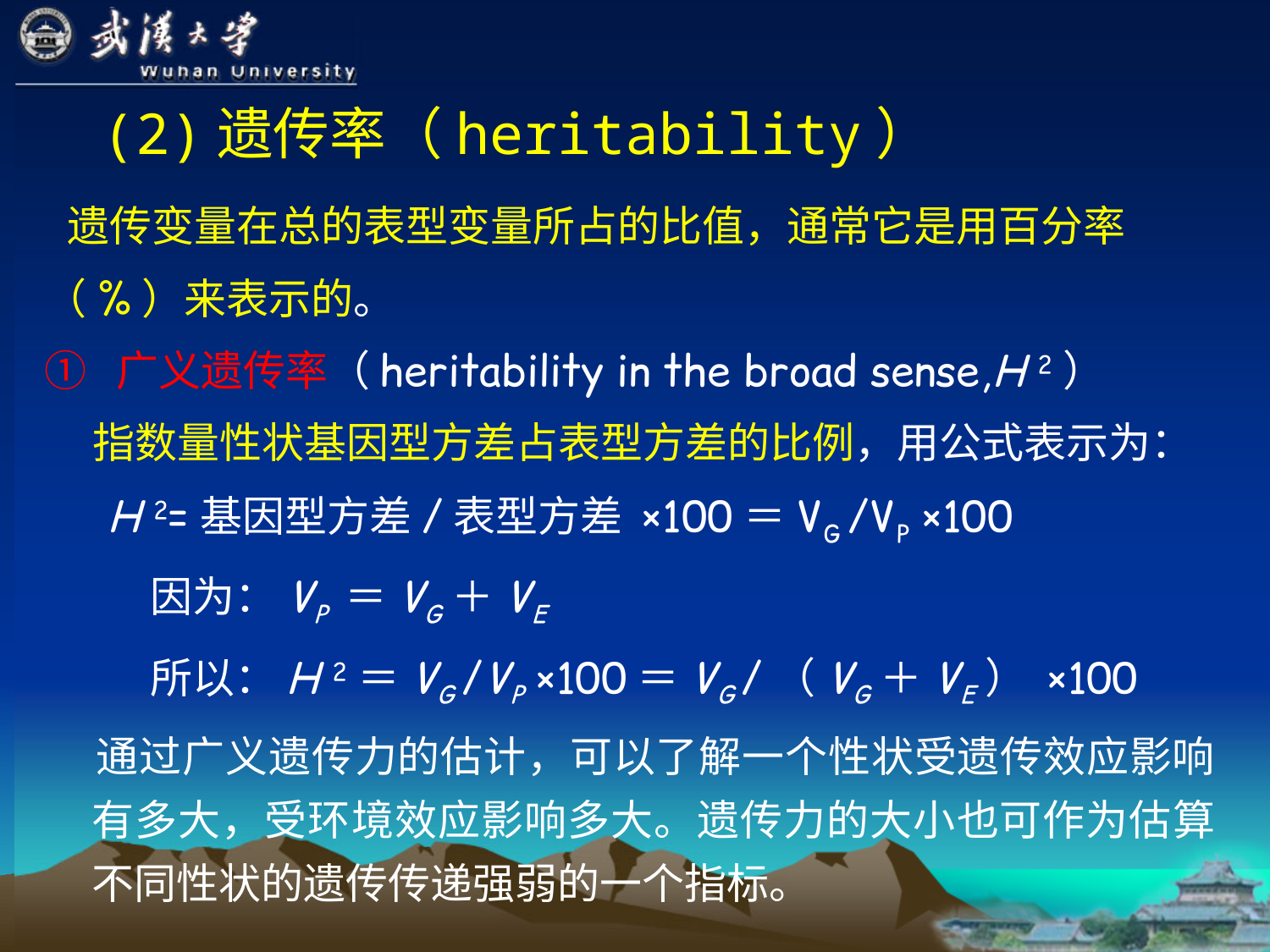

(2)遗传率（heritability）
 遗传变量在总的表型变量所占的比值，通常它是用百分率
（%）来表示的。
①  广义遗传率（heritability in the broad sense,H 2）
    指数量性状基因型方差占表型方差的比例，用公式表示为：
     H 2=基因型方差/表型方差 ×100＝VG /VP ×100
          因为：VP ＝VG＋VE
          所以：H 2＝VG /VP ×100＝VG /（VG＋VE） ×100
    通过广义遗传力的估计，可以了解一个性状受遗传效应影响有多大，受环境效应影响多大。遗传力的大小也可作为估算不同性状的遗传传递强弱的一个指标。